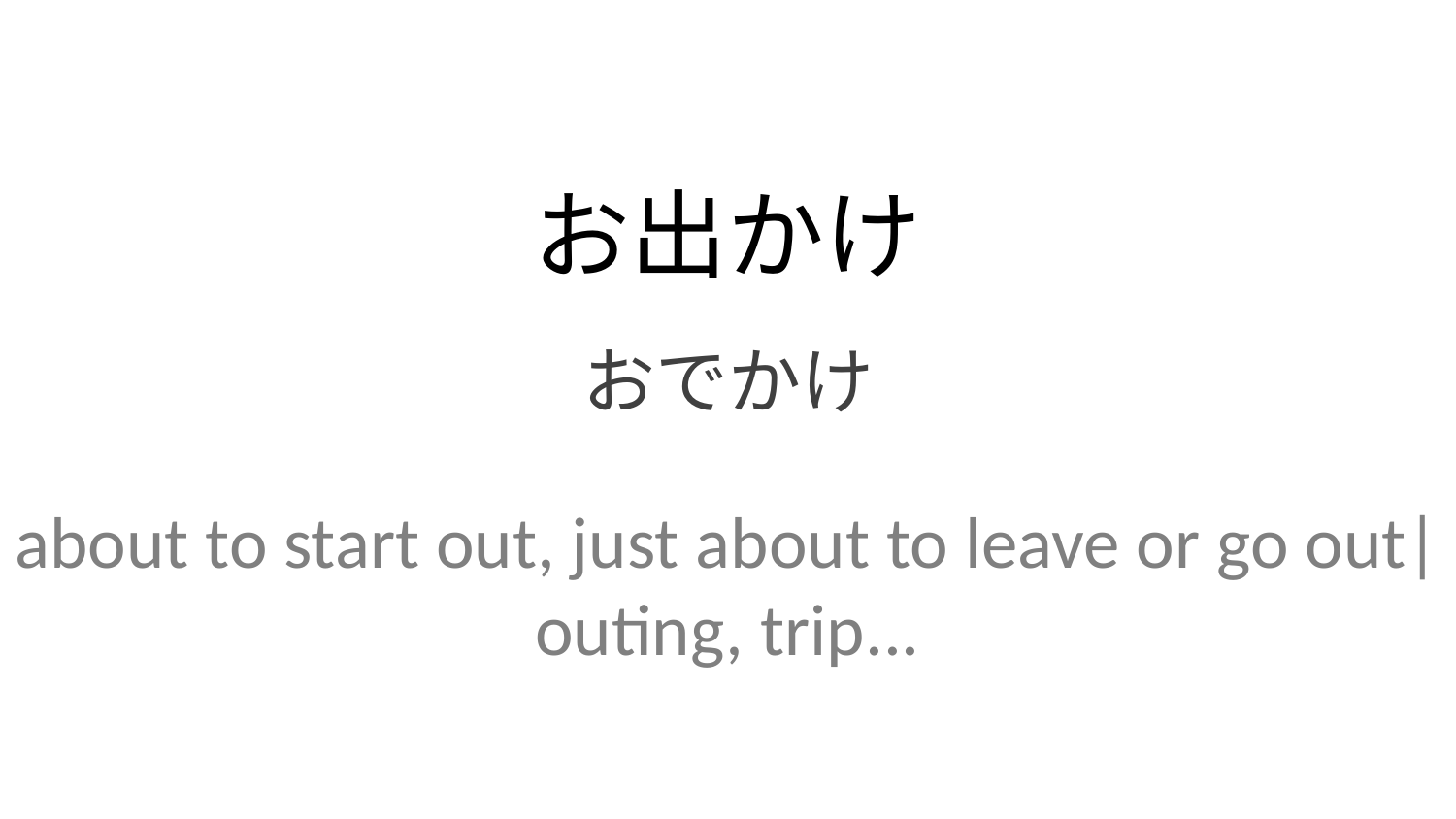

お出かけ

おでかけ
about to start out, just about to leave or go out| outing, trip...